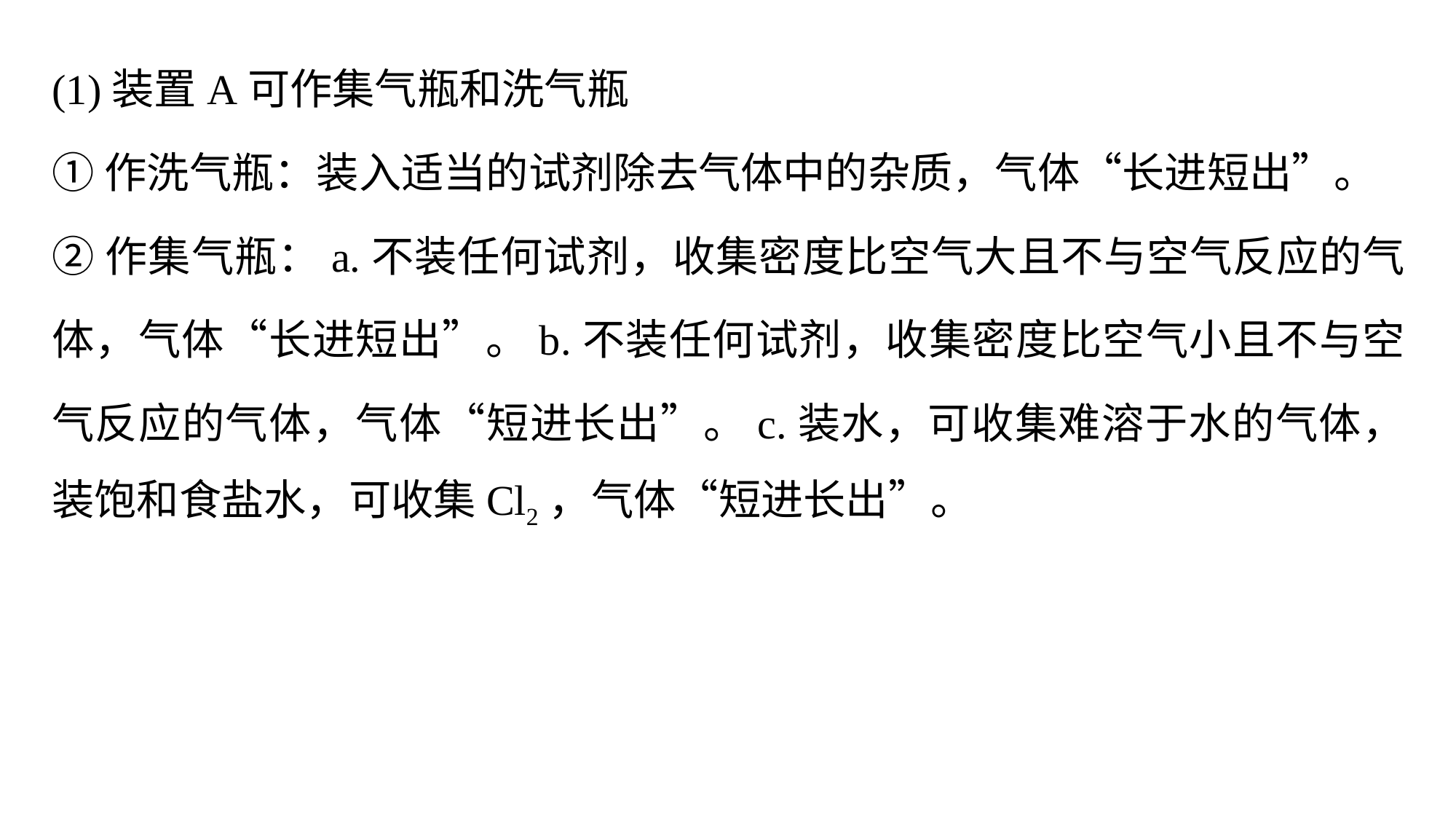

(1)装置A可作集气瓶和洗气瓶
①作洗气瓶：装入适当的试剂除去气体中的杂质，气体“长进短出”。
②作集气瓶：a.不装任何试剂，收集密度比空气大且不与空气反应的气体，气体“长进短出”。b.不装任何试剂，收集密度比空气小且不与空气反应的气体，气体“短进长出”。c.装水，可收集难溶于水的气体，装饱和食盐水，可收集Cl2，气体“短进长出”。